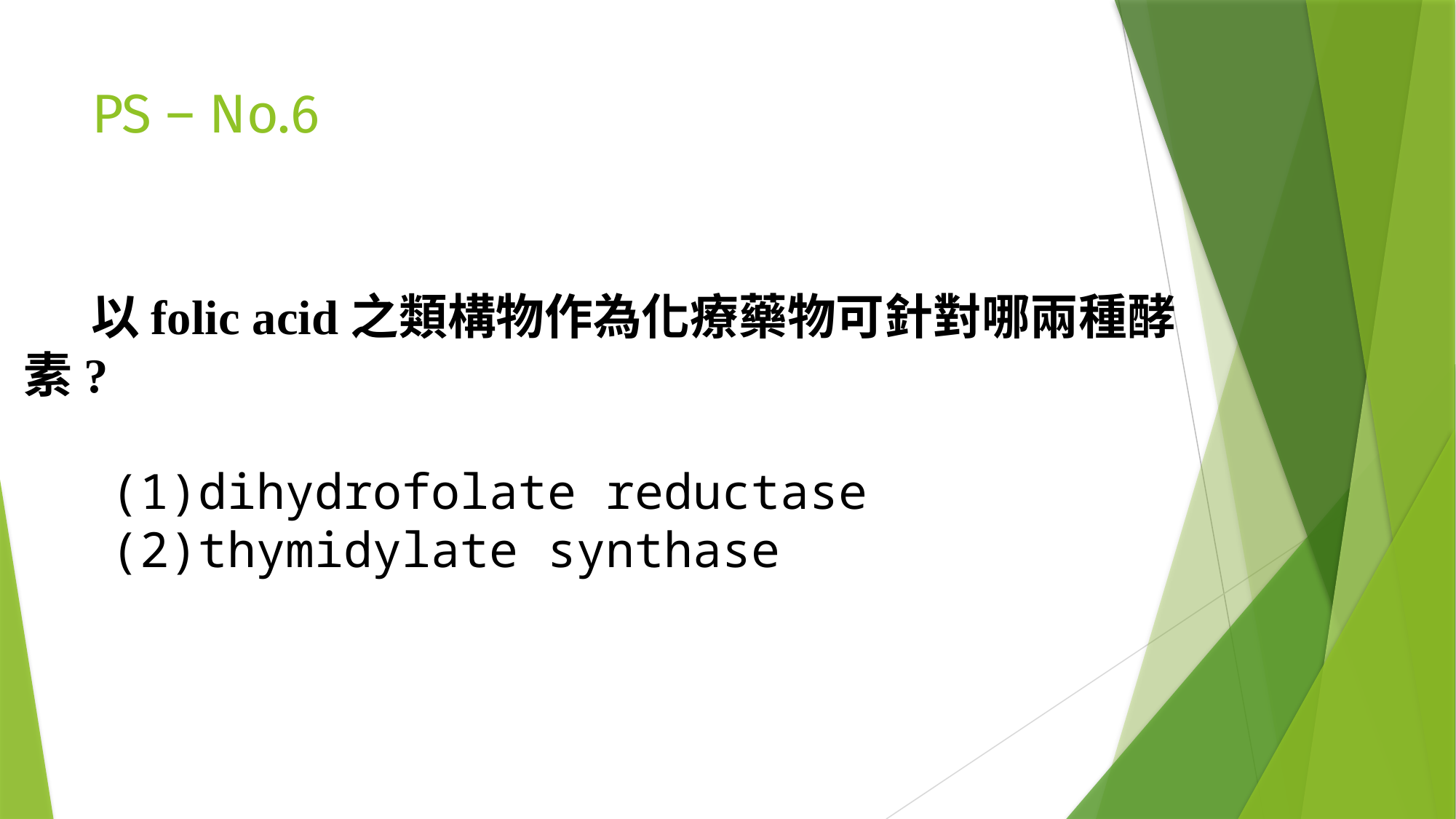

# PS – No.6
     以folic acid之類構物作為化療藥物可針對哪兩種酵素?

   (1)dihydrofolate reductase
   (2)thymidylate synthase